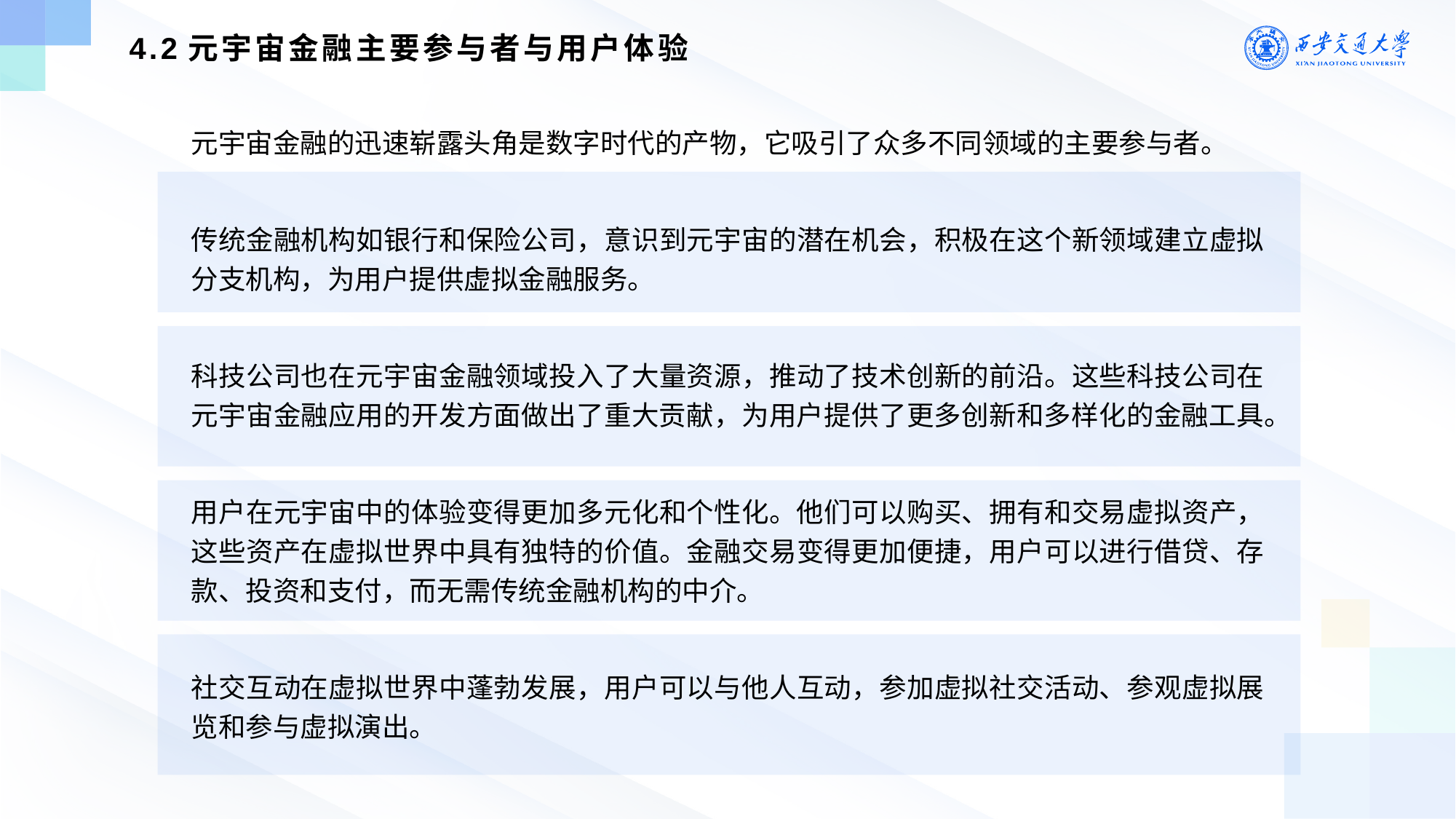

4.2元宇宙金融主要参与者与用户体验
元宇宙金融的迅速崭露头角是数字时代的产物，它吸引了众多不同领域的主要参与者。

传统金融机构如银行和保险公司，意识到元宇宙的潜在机会，积极在这个新领域建立虚拟分支机构，为用户提供虚拟金融服务。

科技公司也在元宇宙金融领域投入了大量资源，推动了技术创新的前沿。这些科技公司在元宇宙金融应用的开发方面做出了重大贡献，为用户提供了更多创新和多样化的金融工具。

用户在元宇宙中的体验变得更加多元化和个性化。他们可以购买、拥有和交易虚拟资产，这些资产在虚拟世界中具有独特的价值。金融交易变得更加便捷，用户可以进行借贷、存款、投资和支付，而无需传统金融机构的中介。

社交互动在虚拟世界中蓬勃发展，用户可以与他人互动，参加虚拟社交活动、参观虚拟展览和参与虚拟演出。